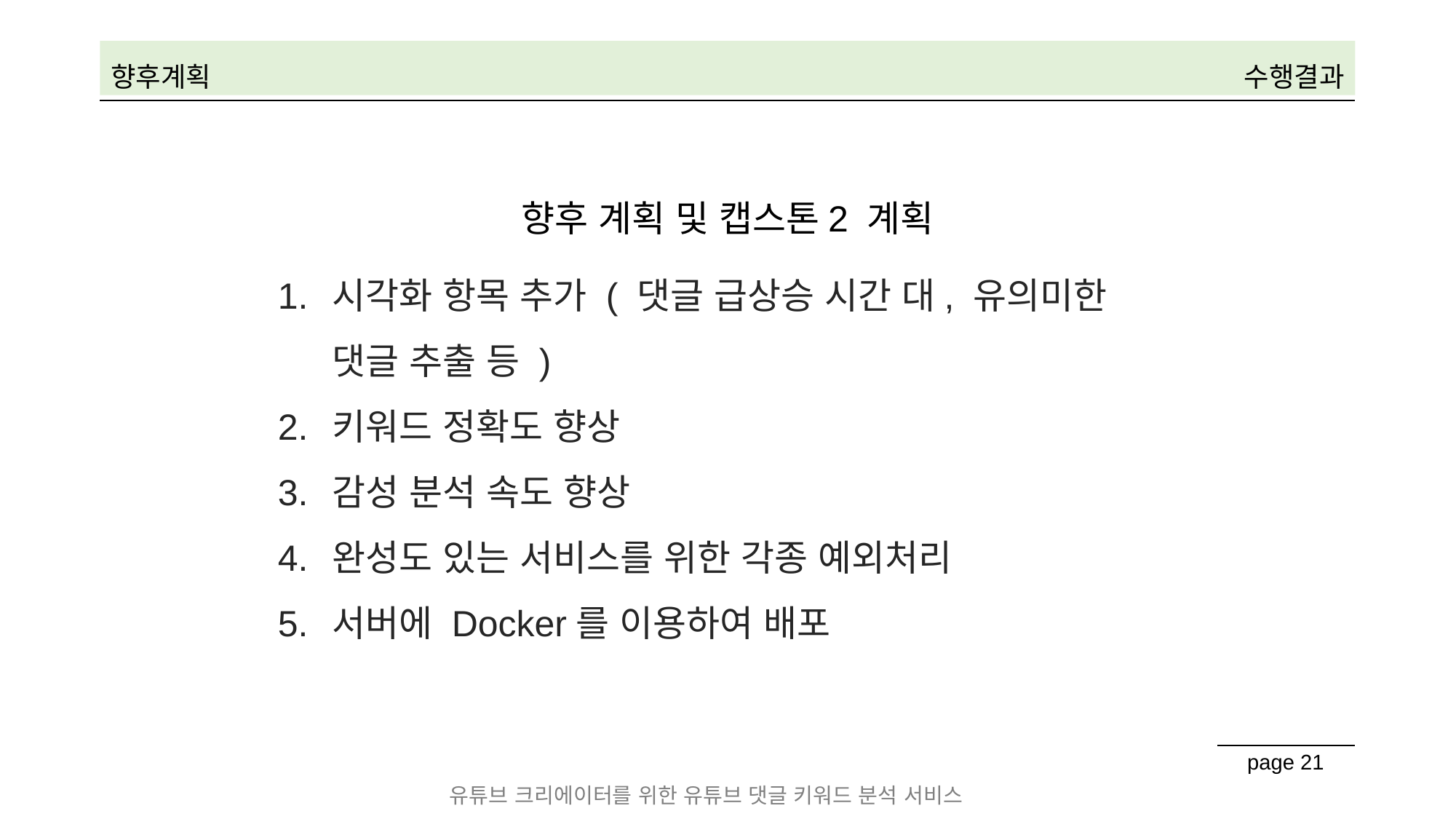

| 향후계획 | 수행결과 |
| --- | --- |
향후 계획 및 캡스톤2 계획
시각화 항목 추가 ( 댓글 급상승 시간 대, 유의미한 댓글 추출 등 )
키워드 정확도 향상
감성 분석 속도 향상
완성도 있는 서비스를 위한 각종 예외처리
서버에 Docker를 이용하여 배포
| page 21 |
| --- |
유튜브 크리에이터를 위한 유튜브 댓글 키워드 분석 서비스